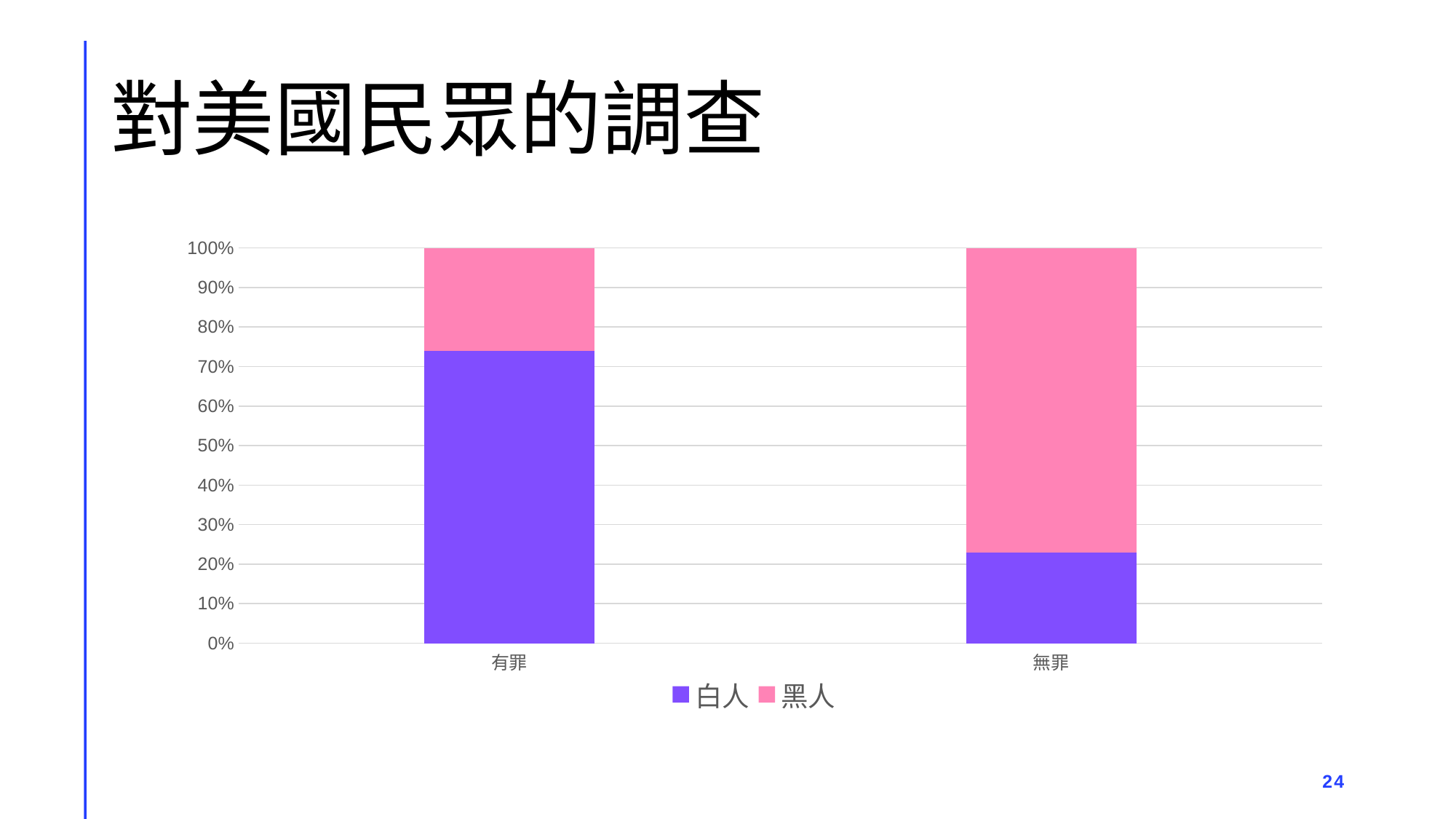

# 對美國民眾的調查

### Chart

| Category | 白人 | 黑人 |
|---|---|---|
| 有罪 | 0.74 | 0.26 |
| 無罪 | 0.23 | 0.77 |
24